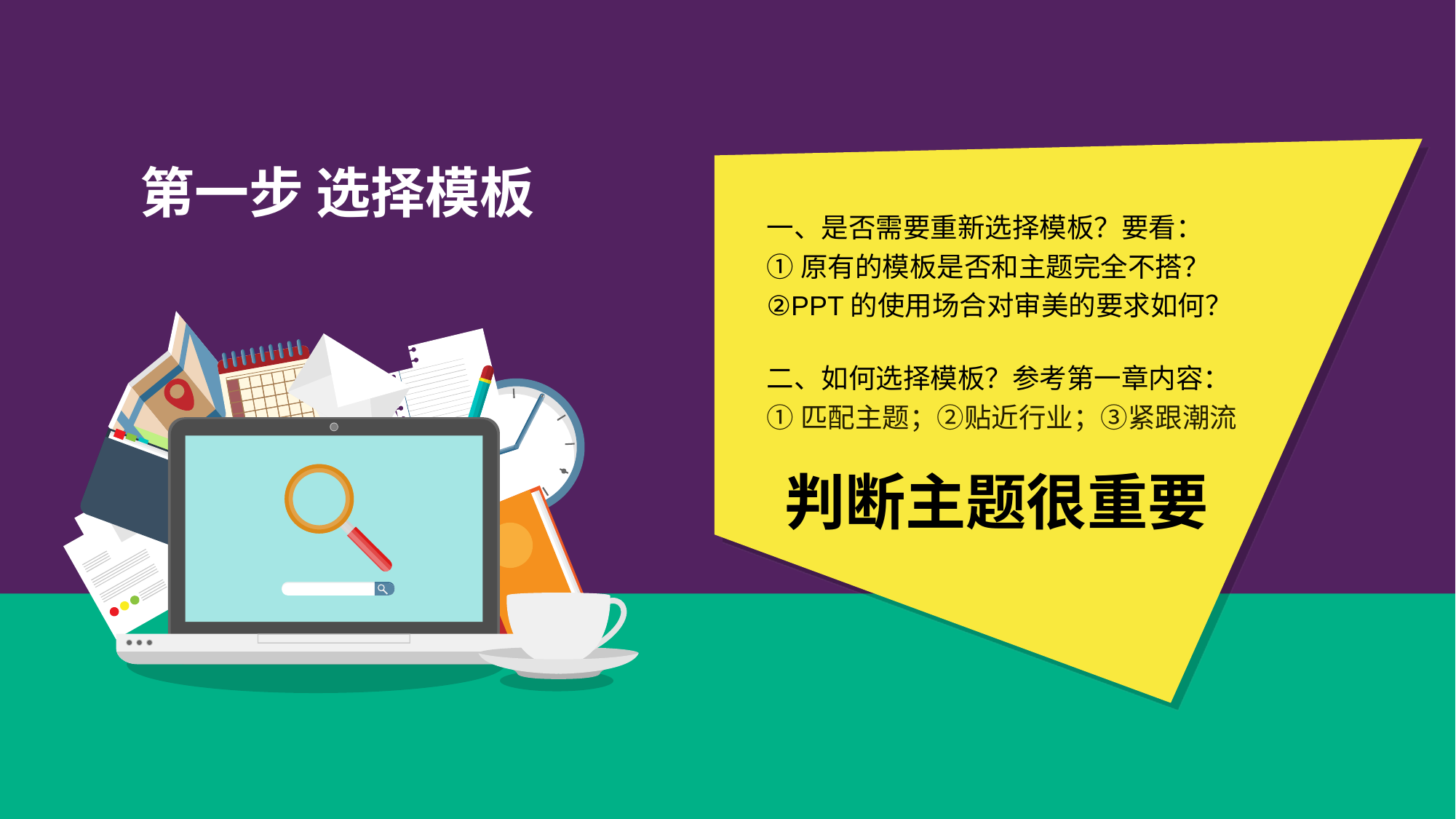

第一步 选择模板
一、是否需要重新选择模板？要看：
①原有的模板是否和主题完全不搭？
②PPT的使用场合对审美的要求如何？

二、如何选择模板？参考第一章内容：
①匹配主题；②贴近行业；③紧跟潮流
判断主题很重要